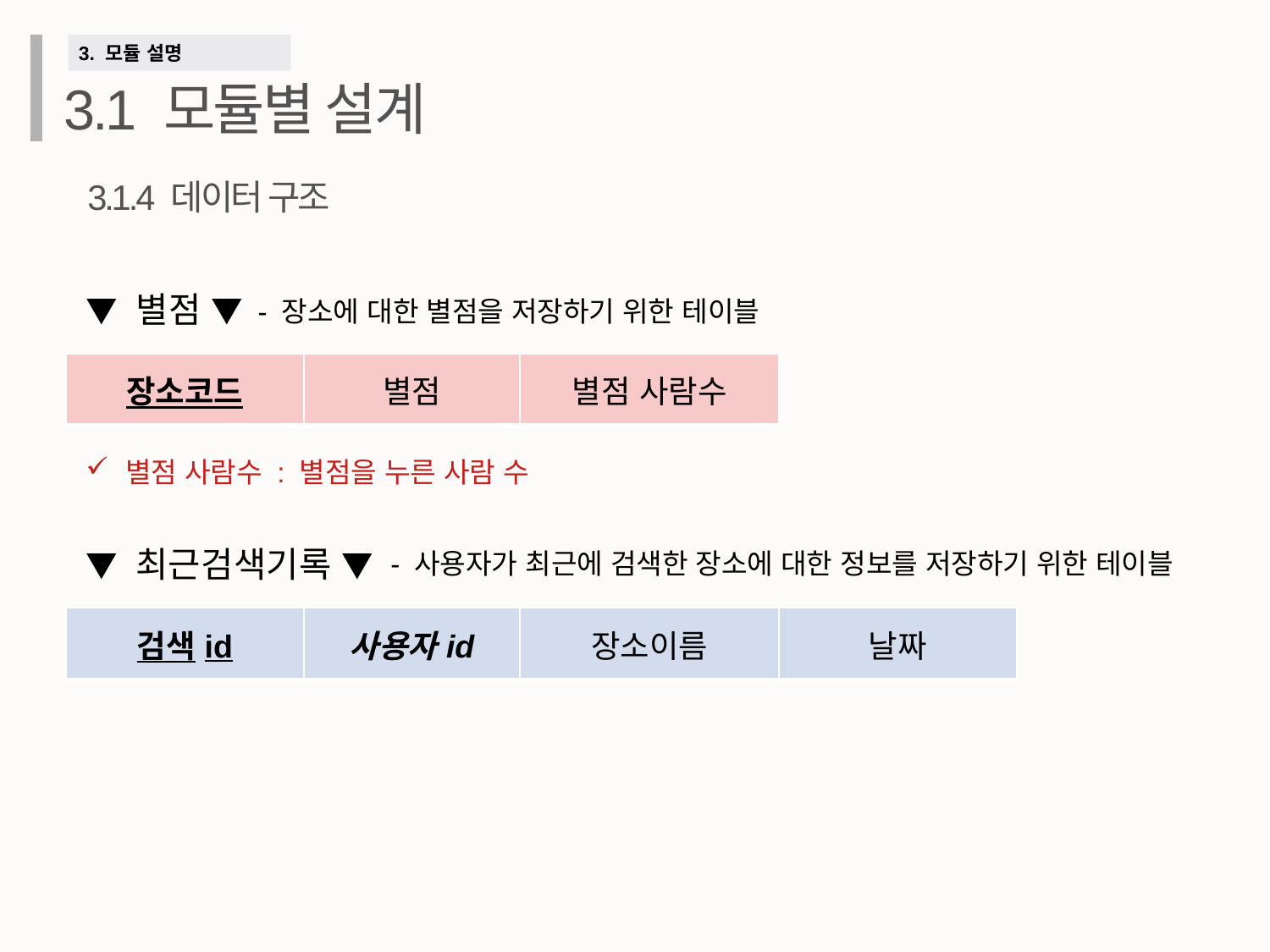

3. 모듈 설명

3.1 모듈별 설계
3.1.4 데이터 구조
▼ 별점 ▼
- 장소에 대한 별점을 저장하기 위한 테이블
| 장소코드 | 별점 | 별점 사람수 |
| --- | --- | --- |
별점 사람수 : 별점을 누른 사람 수
▼ 최근검색기록 ▼
- 사용자가 최근에 검색한 장소에 대한 정보를 저장하기 위한 테이블
| 검색id | 사용자id | 장소이름 | 날짜 |
| --- | --- | --- | --- |